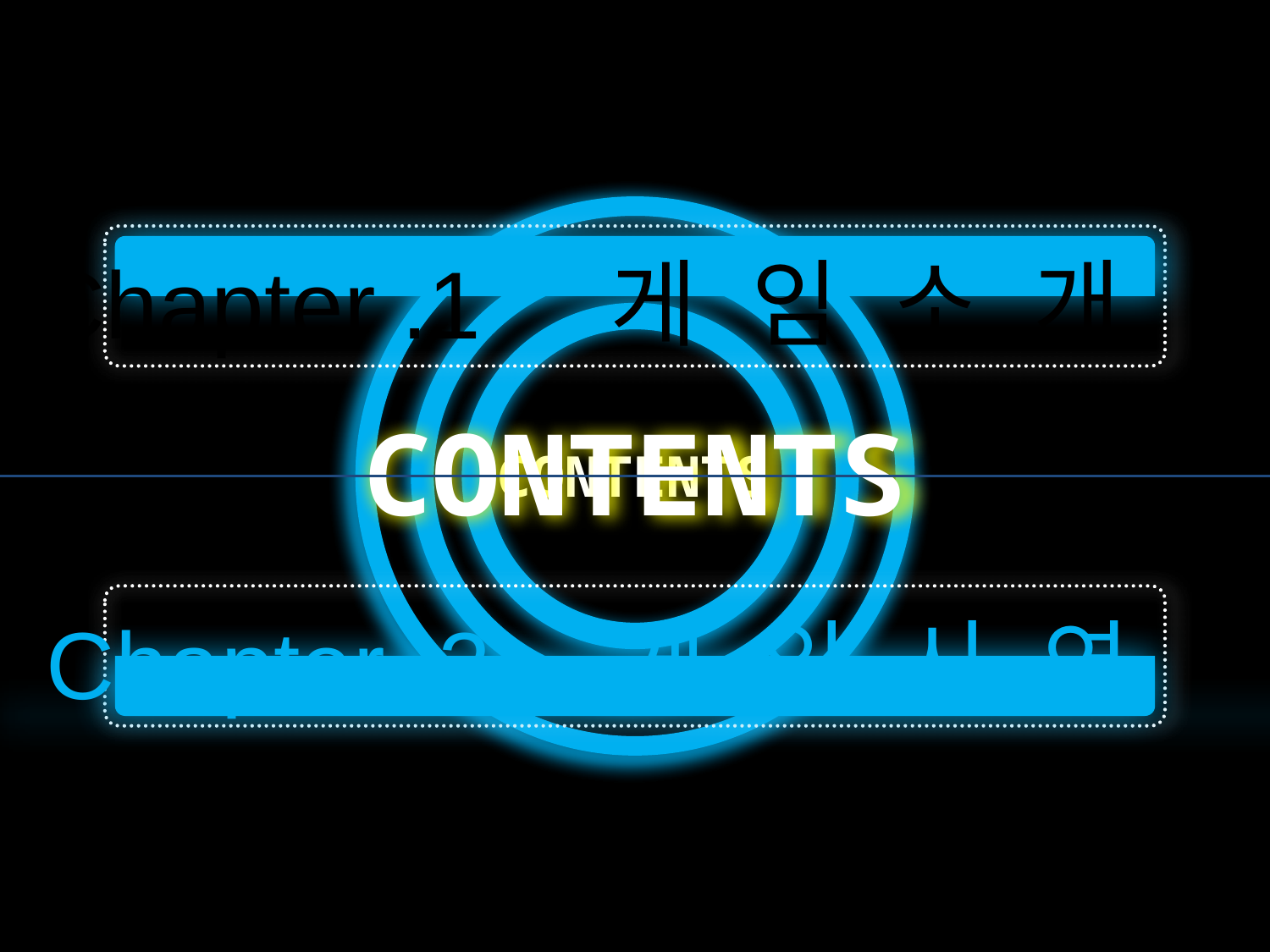

Chapter .1    게  임  소  개

CONTENTS
CONTENTS

Chapter .2    게  임  시  연